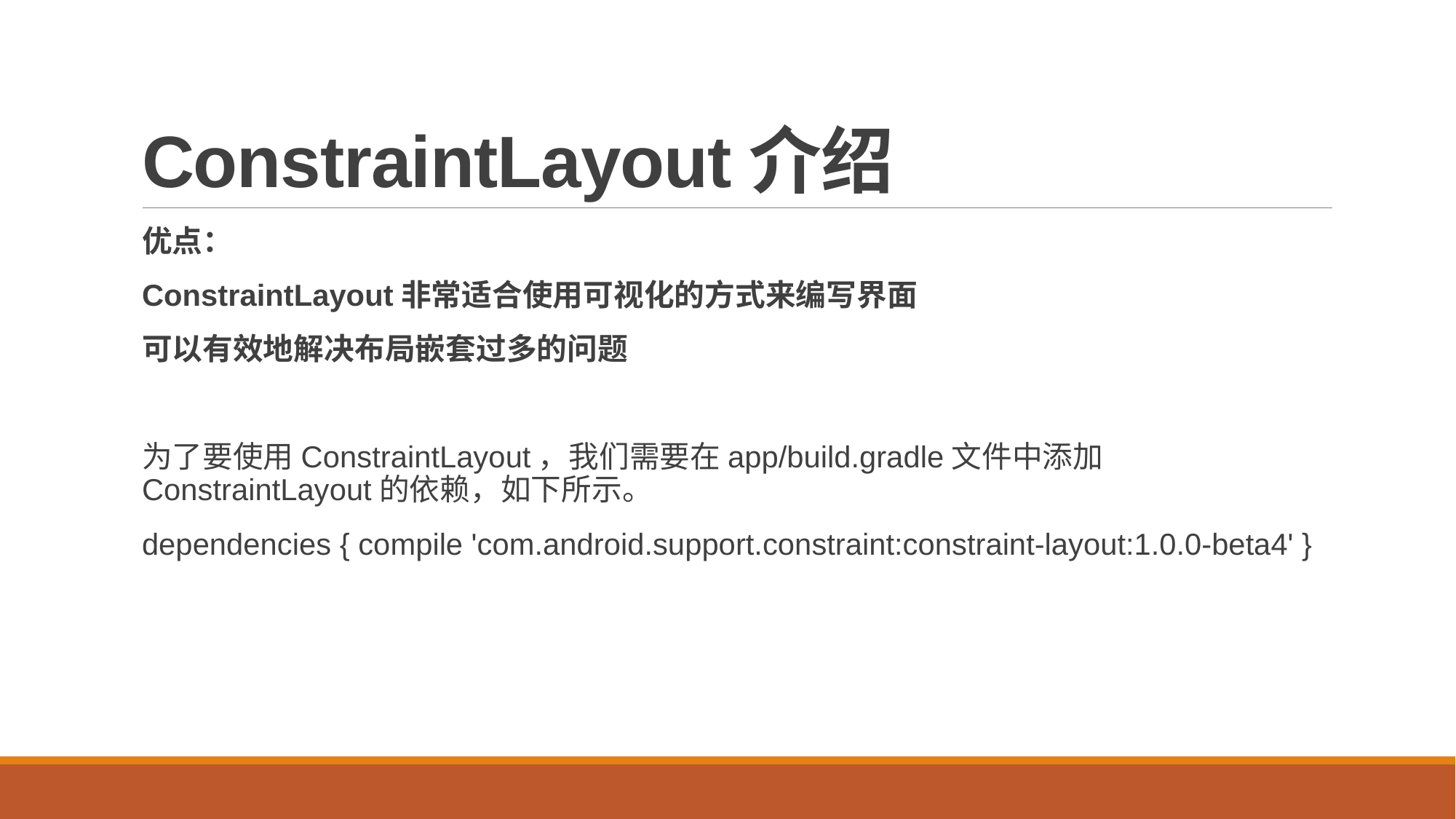

# ConstraintLayout介绍
优点：
ConstraintLayout非常适合使用可视化的方式来编写界面
可以有效地解决布局嵌套过多的问题

为了要使用ConstraintLayout，我们需要在app/build.gradle文件中添加ConstraintLayout的依赖，如下所示。
dependencies { compile 'com.android.support.constraint:constraint-layout:1.0.0-beta4' }